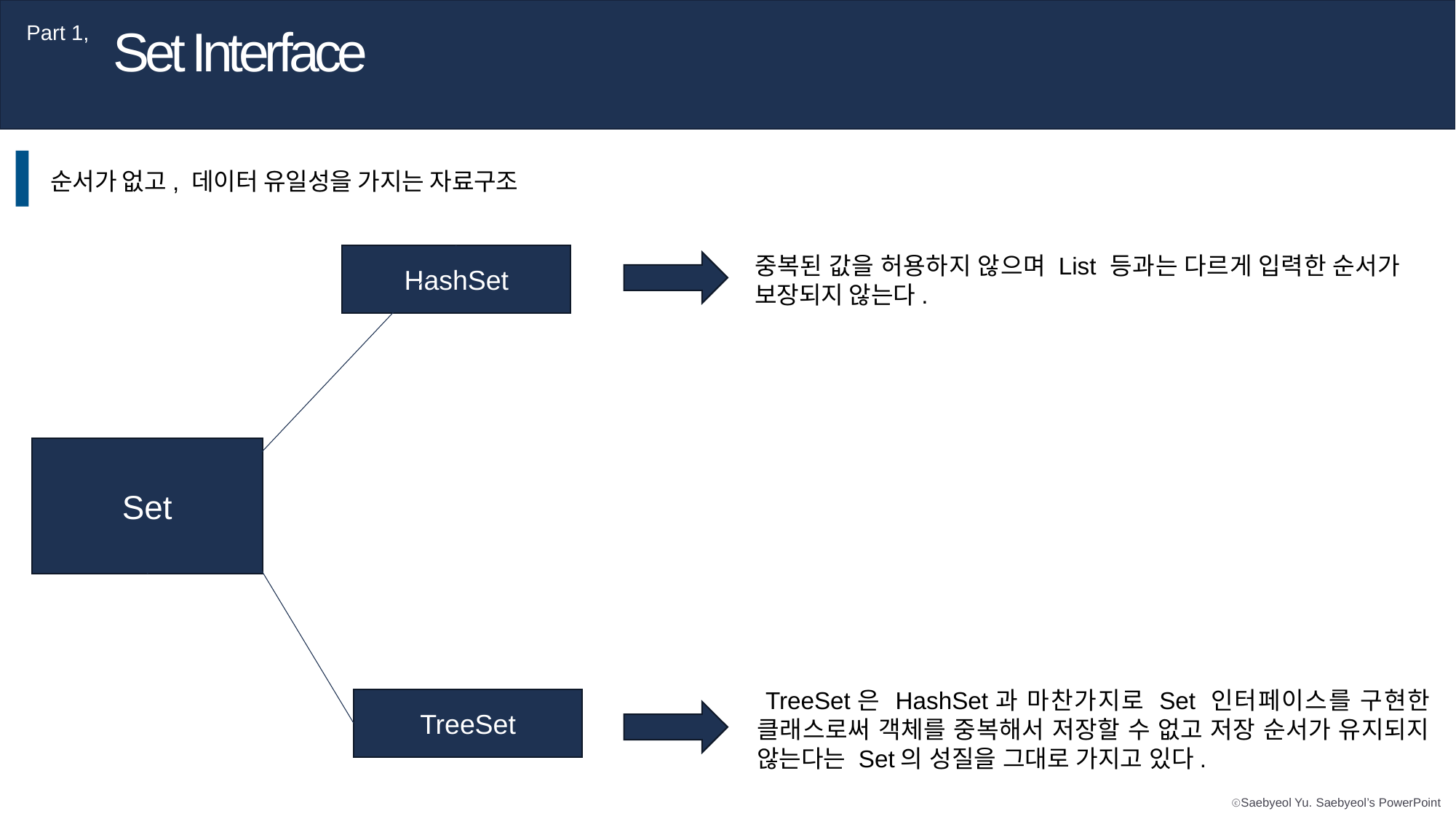

Set Interface
Part 1,

순서가 없고, 데이터 유일성을 가지는 자료구조
중복된 값을 허용하지 않으며 List 등과는 다르게 입력한 순서가 보장되지 않는다.

HashSet

Set
 TreeSet은 HashSet과 마찬가지로 Set 인터페이스를 구현한 클래스로써 객체를 중복해서 저장할 수 없고 저장 순서가 유지되지 않는다는 Set의 성질을 그대로 가지고 있다.
TreeSet